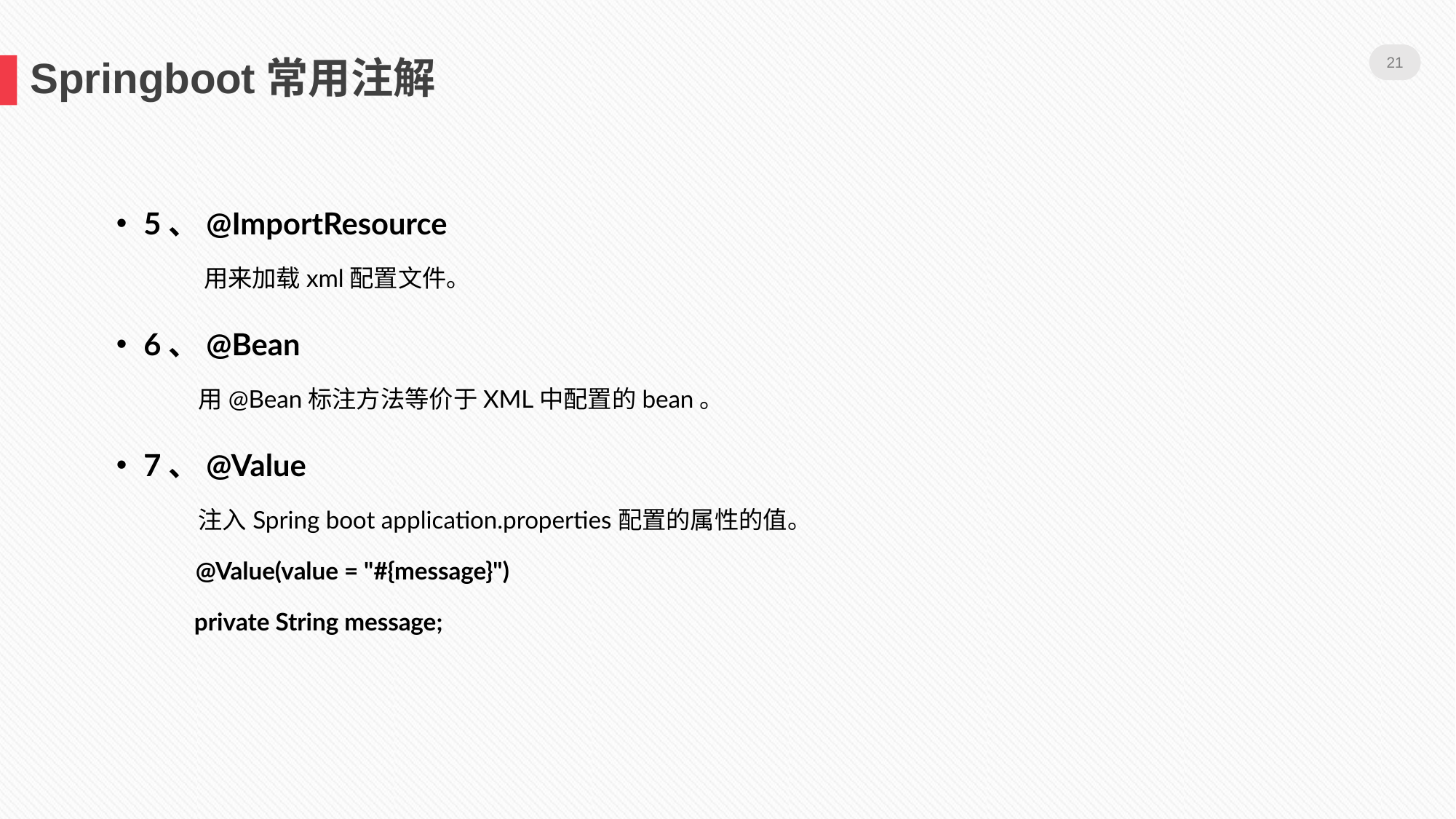

21
Springboot常用注解
5、@ImportResource
     用来加载xml配置文件。
6、@Bean
    用@Bean标注方法等价于XML中配置的bean。
7、@Value
    注入Spring boot application.properties配置的属性的值。
    @Value(value = "#{message}")
    private String message;